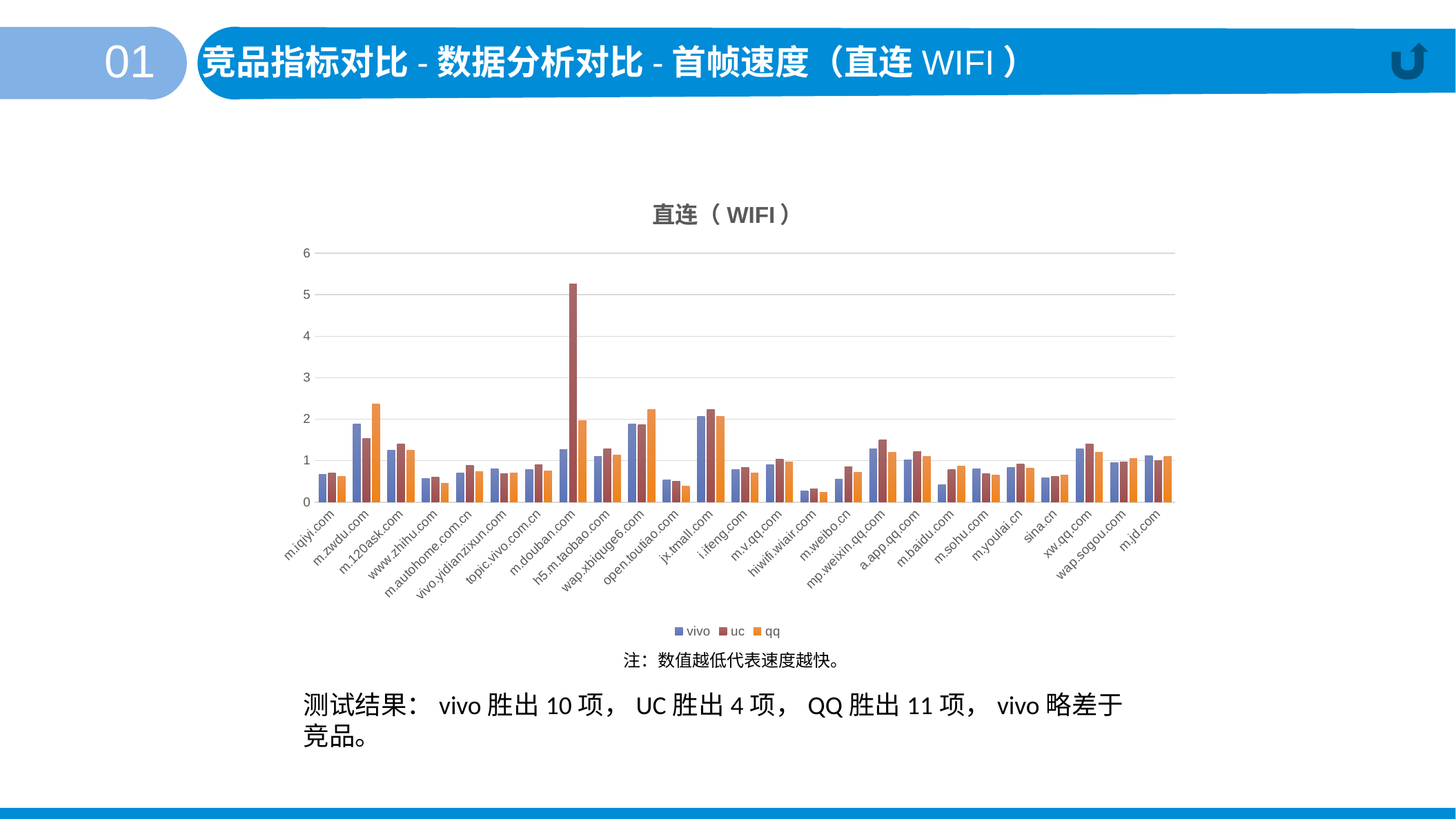

01

竞品指标对比-数据分析对比-首帧速度（直连WIFI）

### Chart: 直连（WIFI）

| Category | vivo | uc | qq |
|---|---|---|---|
| m.iqiyi.com | 0.674603071428571 | 0.696296333333333 | 0.6238095 |
| m.zwdu.com | 1.88888785714286 | 1.54074 | 2.37481333333333 |
| m.120ask.com | 1.2583325 | 1.40889 | 1.248148 |
| www.zhihu.com | 0.573333266666667 | 0.596969636363636 | 0.457575636363636 |
| m.autohome.com.cn | 0.707936428571429 | 0.886324846153846 | 0.732592533333333 |
| vivo.yidianzixun.com | 0.800793285714286 | 0.682539571428571 | 0.7079365 |
| topic.vivo.com.cn | 0.783333142857143 | 0.9095235 | 0.746031785714286 |
| m.douban.com | 1.275 | 5.25185185185185 | 1.96666666666667 |
| h5.m.taobao.com | 1.111110375 | 1.281111 | 1.135556 |
| wap.xbiquge6.com | 1.87698357142857 | 1.87575727272727 | 2.236296 |
| open.toutiao.com | 0.537037 | 0.496825357142857 | 0.3866668 |
| jx.tmall.com | 2.06752230769231 | 2.23333333333333 | 2.06963066666667 |
| i.ifeng.com | 0.791666416666667 | 0.8416665 | 0.7096296 |
| m.v.qq.com | 0.895237928571428 | 1.037039 | 0.965925666666667 |
| hiwifi.wiair.com | 0.267521461538462 | 0.323148083333333 | 0.231851733333333 |
| m.weibo.cn | 0.547008615384615 | 0.857142285714286 | 0.712963083333333 |
| mp.weixin.qq.com | 1.288888 | 1.50518466666667 | 1.19481506666667 |
| a.app.qq.com | 1.0249995 | 1.2250025 | 1.095726 |
| m.baidu.com | 0.428571357142857 | 0.7903704 | 0.868889 |
| m.sohu.com | 0.810256153846154 | 0.689629533333333 | 0.658518533333333 |
| m.youlai.cn | 0.834814866666667 | 0.9203695 | 0.8251852 |
| sina.cn | 0.580158785714286 | 0.6166665 | 0.655555571428571 |
| xw.qq.com | 1.28148066666667 | 1.39333333333333 | 1.19481533333333 |
| wap.sogou.com | 0.954814733333333 | 0.97619 | 1.04761857142857 |
| m.jd.com | 1.127408 | 0.998610875 | 1.1095245 |
注：数值越低代表速度越快。
测试结果：vivo胜出10项，UC胜出4项，QQ胜出11项，vivo略差于竞品。